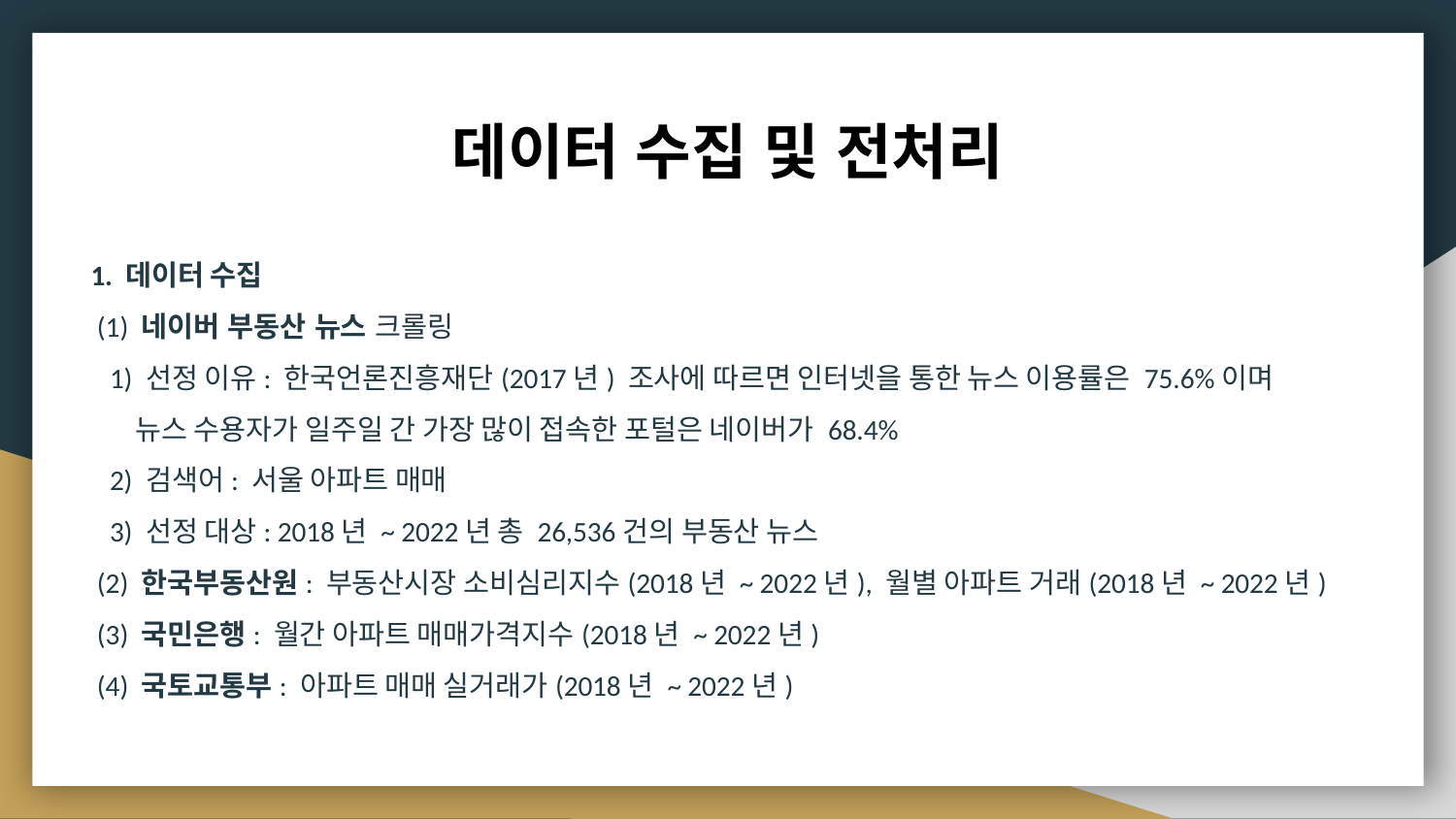

# 데이터 수집 및 전처리
1. 데이터 수집
 (1) 네이버 부동산 뉴스 크롤링
   1) 선정 이유: 한국언론진흥재단(2017년) 조사에 따르면 인터넷을 통한 뉴스 이용률은 75.6%이며
      뉴스 수용자가 일주일 간 가장 많이 접속한 포털은 네이버가 68.4%
   2) 검색어: 서울 아파트 매매
   3) 선정 대상: 2018년 ~ 2022년 총 26,536건의 부동산 뉴스
 (2) 한국부동산원: 부동산시장 소비심리지수(2018년 ~ 2022년), 월별 아파트 거래(2018년 ~ 2022년)
 (3) 국민은행: 월간 아파트 매매가격지수(2018년 ~ 2022년)
 (4) 국토교통부: 아파트 매매 실거래가(2018년 ~ 2022년)